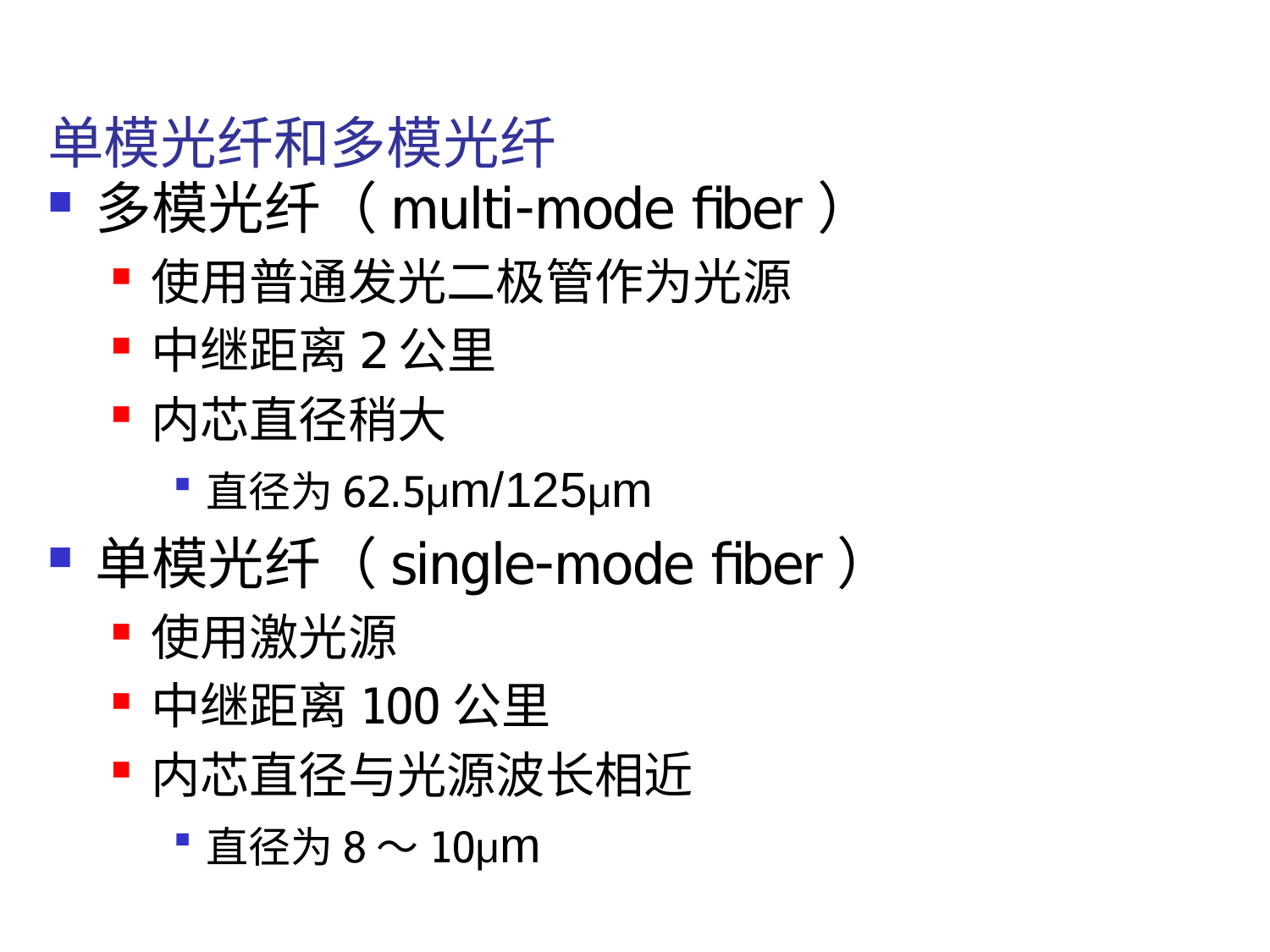

# 单模光纤和多模光纤
多模光纤（multi-mode fiber）
使用普通发光二极管作为光源
中继距离2公里
内芯直径稍大
直径为62.5μm/125μm
单模光纤（single-mode fiber）
使用激光源
中继距离100公里
内芯直径与光源波长相近
直径为8～10μm